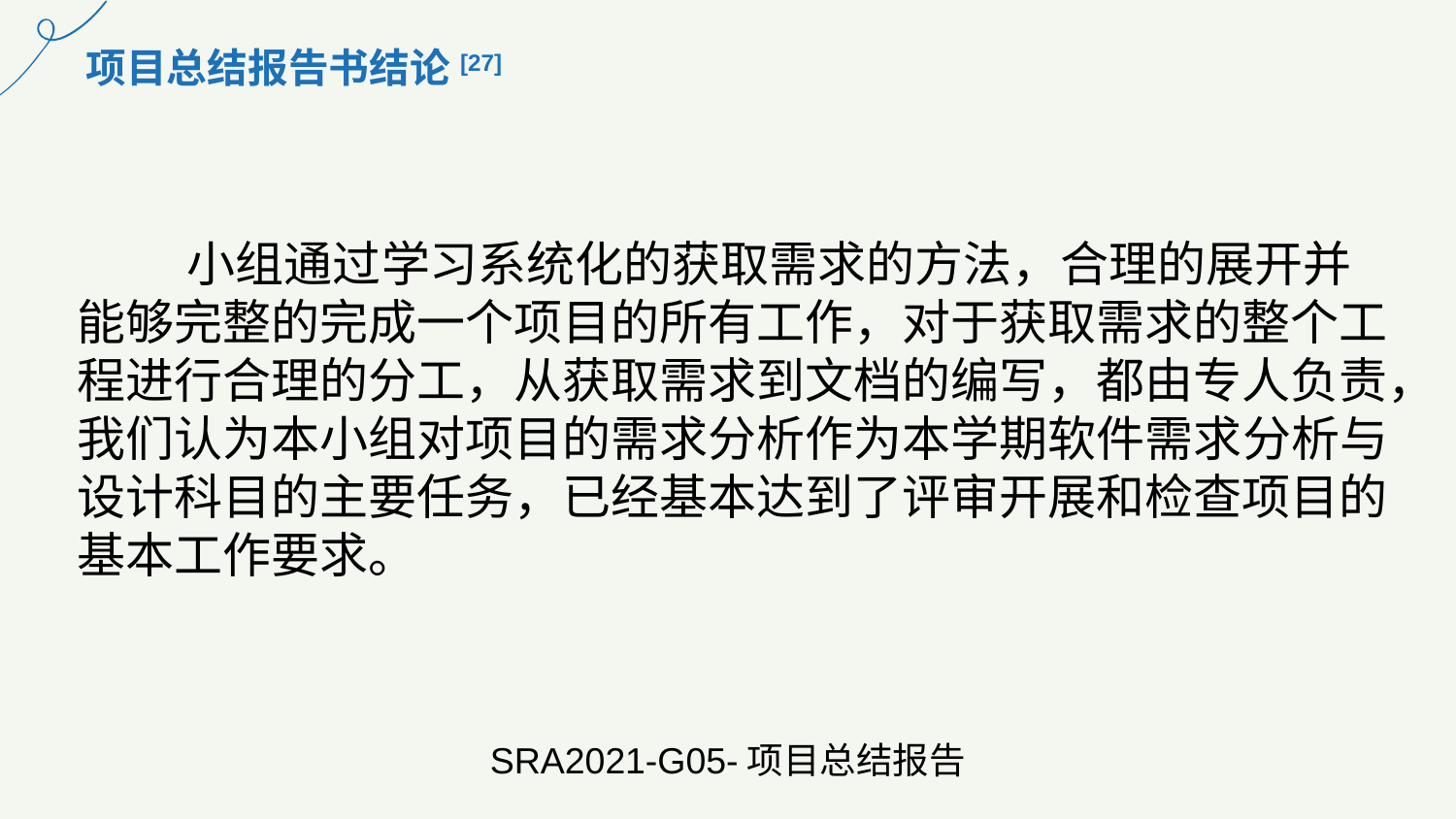

项目总结报告书结论[27]
         小组通过学习系统化的获取需求的方法，合理的展开并能够完整的完成一个项目的所有工作，对于获取需求的整个工程进行合理的分工，从获取需求到文档的编写，都由专人负责，我们认为本小组对项目的需求分析作为本学期软件需求分析与设计科目的主要任务，已经基本达到了评审开展和检查项目的基本工作要求。
SRA2021-G05-项目总结报告